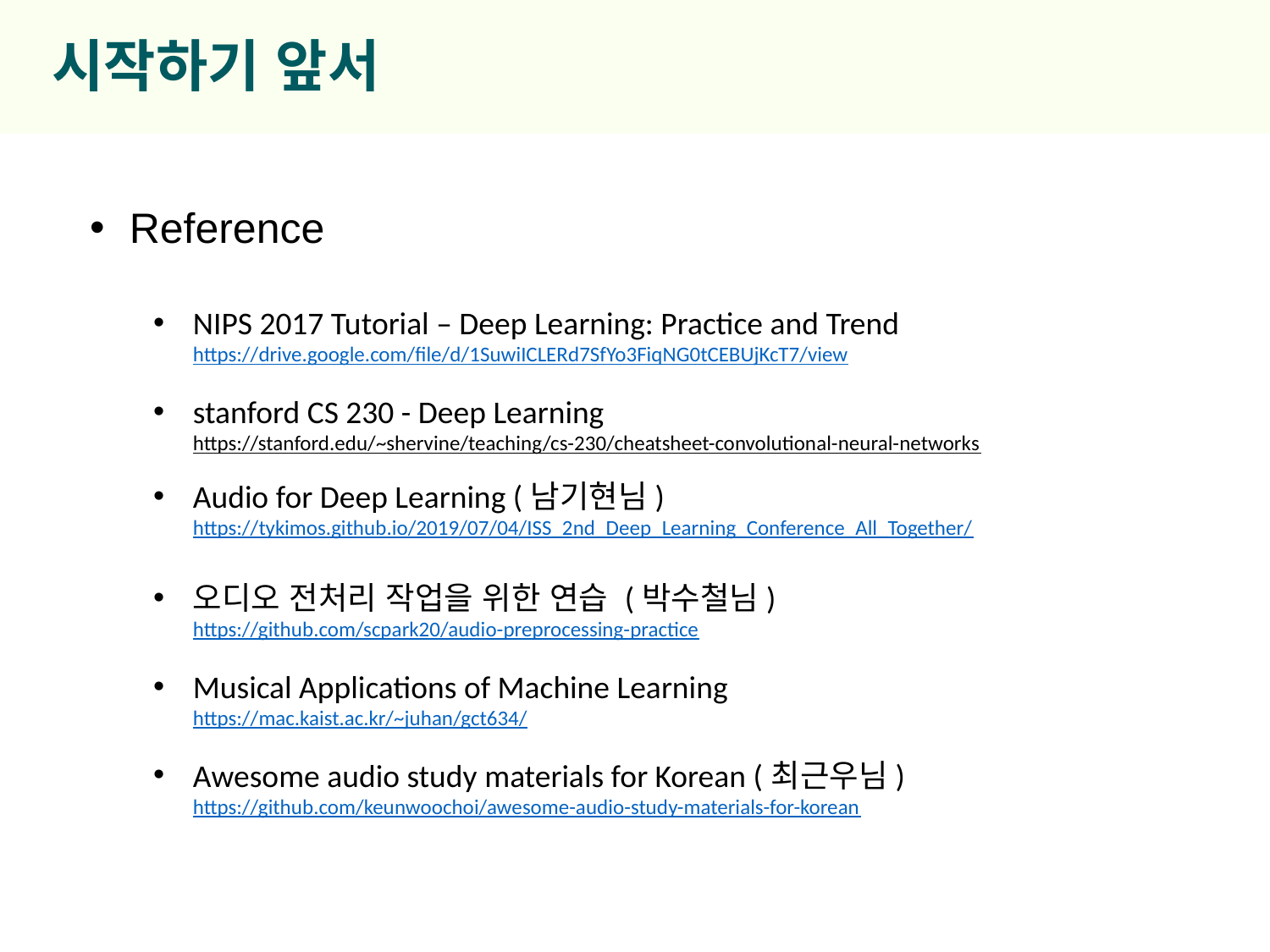

시작하기 앞서
Reference

NIPS 2017 Tutorial – Deep Learning: Practice and Trend
https://drive.google.com/file/d/1SuwiICLERd7SfYo3FiqNG0tCEBUjKcT7/view
stanford CS 230 - Deep Learning
https://stanford.edu/~shervine/teaching/cs-230/cheatsheet-convolutional-neural-networks
Audio for Deep Learning (남기현님)
https://tykimos.github.io/2019/07/04/ISS_2nd_Deep_Learning_Conference_All_Together/
오디오 전처리 작업을 위한 연습 (박수철님)
https://github.com/scpark20/audio-preprocessing-practice
Musical Applications of Machine Learning
https://mac.kaist.ac.kr/~juhan/gct634/
Awesome audio study materials for Korean (최근우님)
https://github.com/keunwoochoi/awesome-audio-study-materials-for-korean